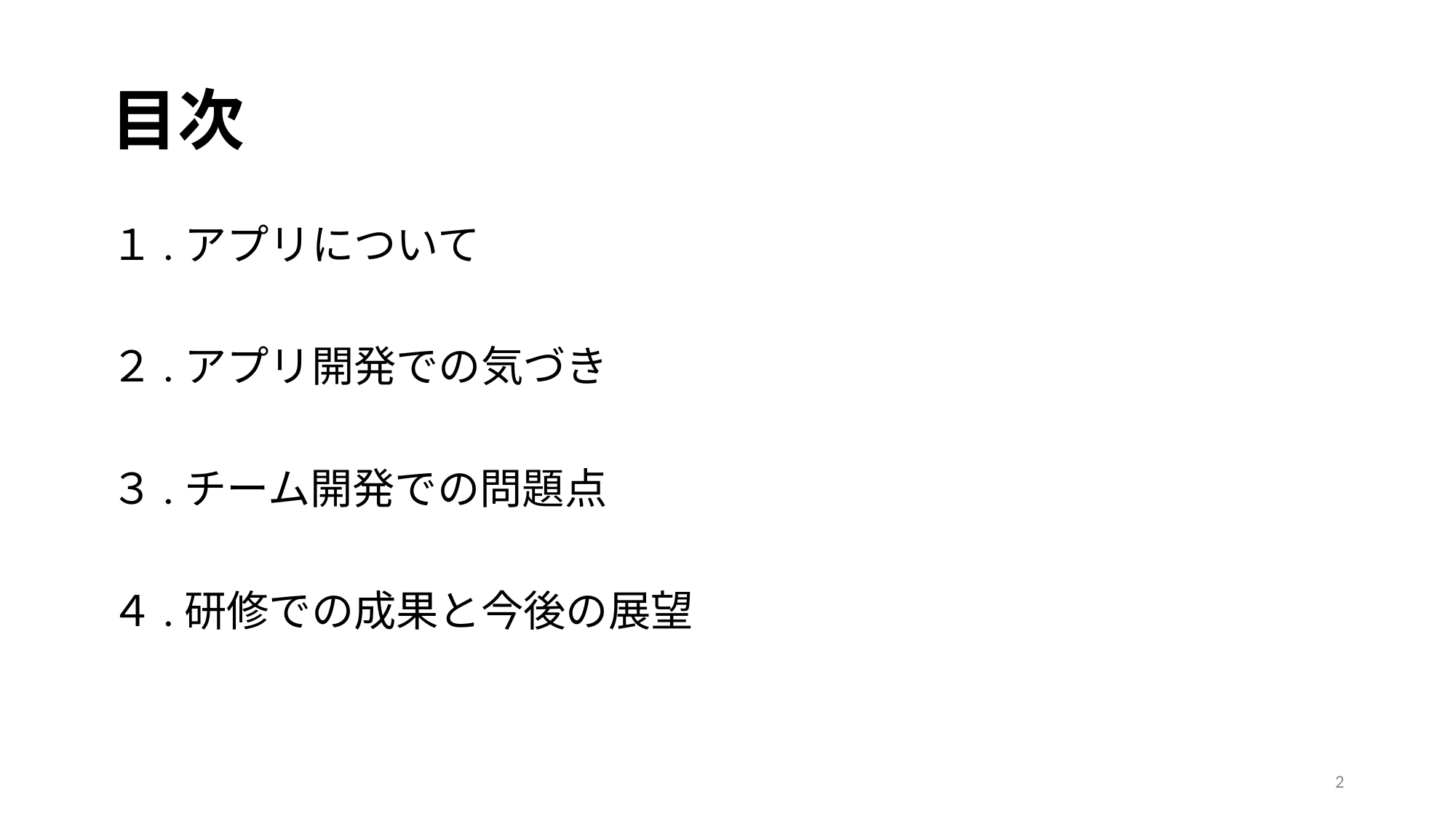

# 目次
１.アプリについて

２.アプリ開発での気づき

３.チーム開発での問題点

４.研修での成果と今後の展望

2